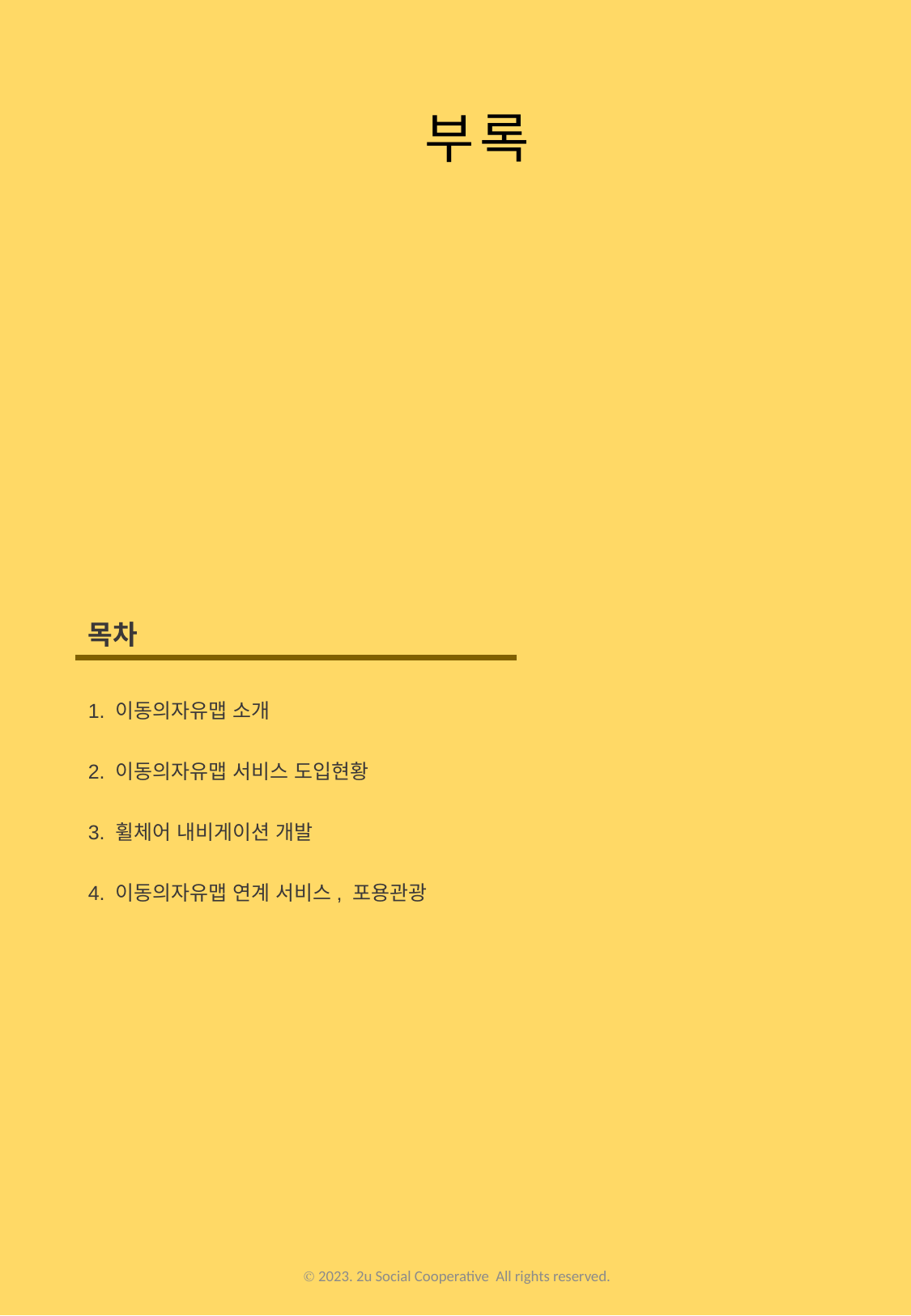

부록

목차
1. 이동의자유맵 소개
2. 이동의자유맵 서비스 도입현황
3. 휠체어 내비게이션 개발
4. 이동의자유맵 연계 서비스, 포용관광
Ⓒ 2023. 2u Social Cooperative  All rights reserved.